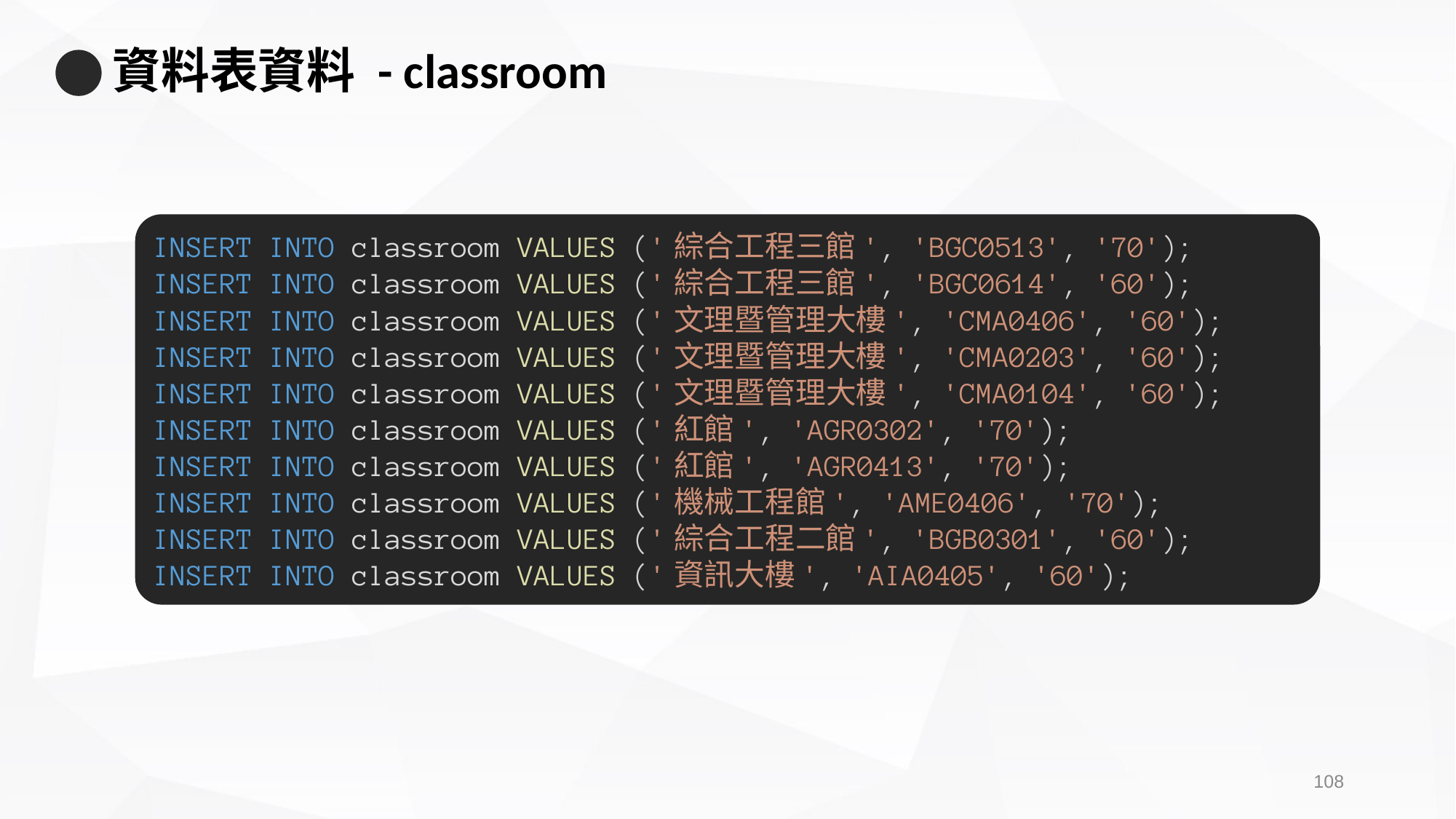

# 資料表資料 - classroom
INSERT INTO classroom VALUES ('綜合工程三館', 'BGC0513', '70');
INSERT INTO classroom VALUES ('綜合工程三館', 'BGC0614', '60');
INSERT INTO classroom VALUES ('文理暨管理大樓', 'CMA0406', '60');
INSERT INTO classroom VALUES ('文理暨管理大樓', 'CMA0203', '60');
INSERT INTO classroom VALUES ('文理暨管理大樓', 'CMA0104', '60');
INSERT INTO classroom VALUES ('紅館', 'AGR0302', '70');
INSERT INTO classroom VALUES ('紅館', 'AGR0413', '70');
INSERT INTO classroom VALUES ('機械工程館', 'AME0406', '70');
INSERT INTO classroom VALUES ('綜合工程二館', 'BGB0301', '60');
INSERT INTO classroom VALUES ('資訊大樓', 'AIA0405', '60');
108